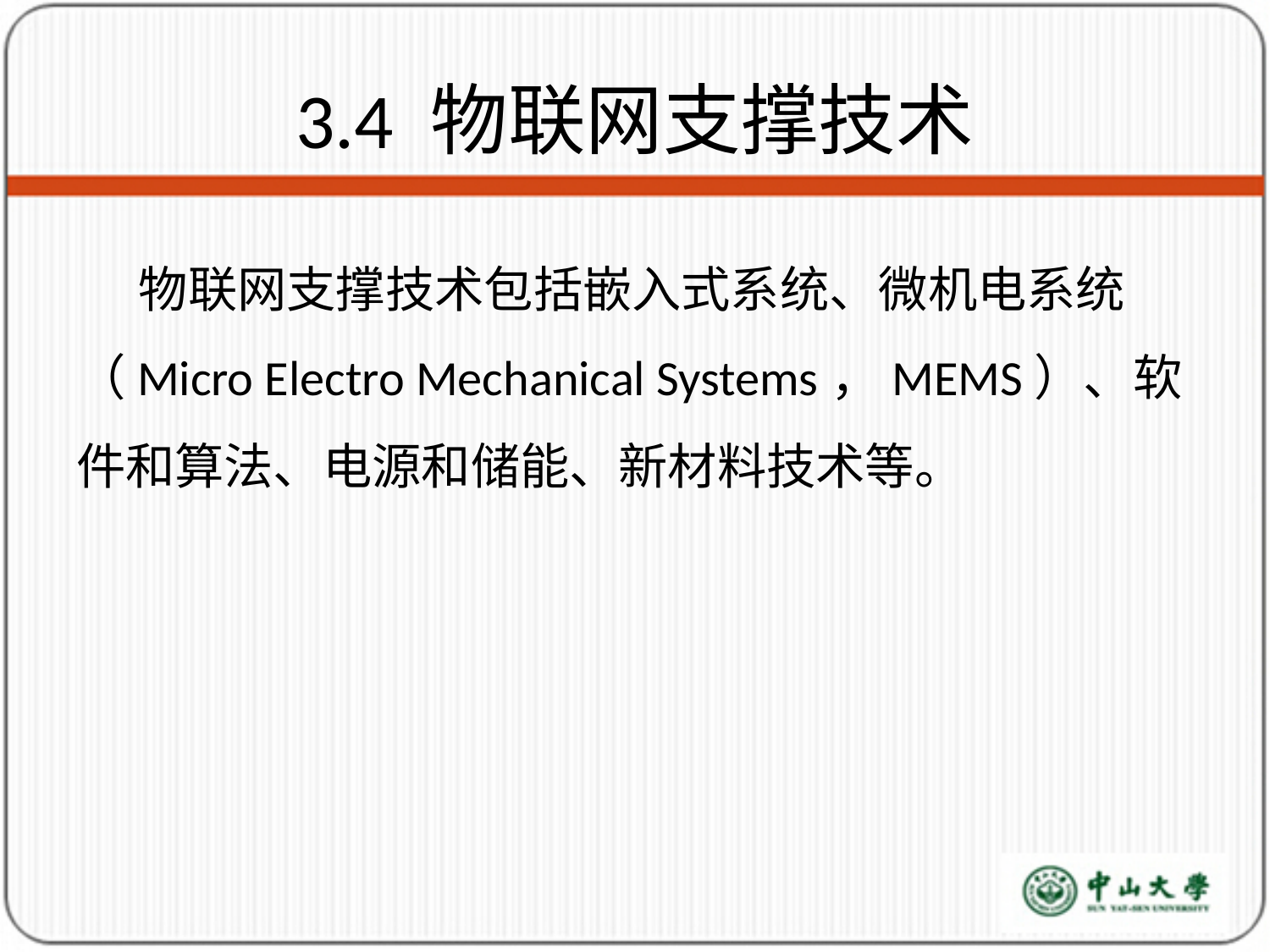

# 3.4 物联网支撑技术
物联网支撑技术包括嵌入式系统、微机电系统（Micro Electro Mechanical Systems，MEMS）、软件和算法、电源和储能、新材料技术等。